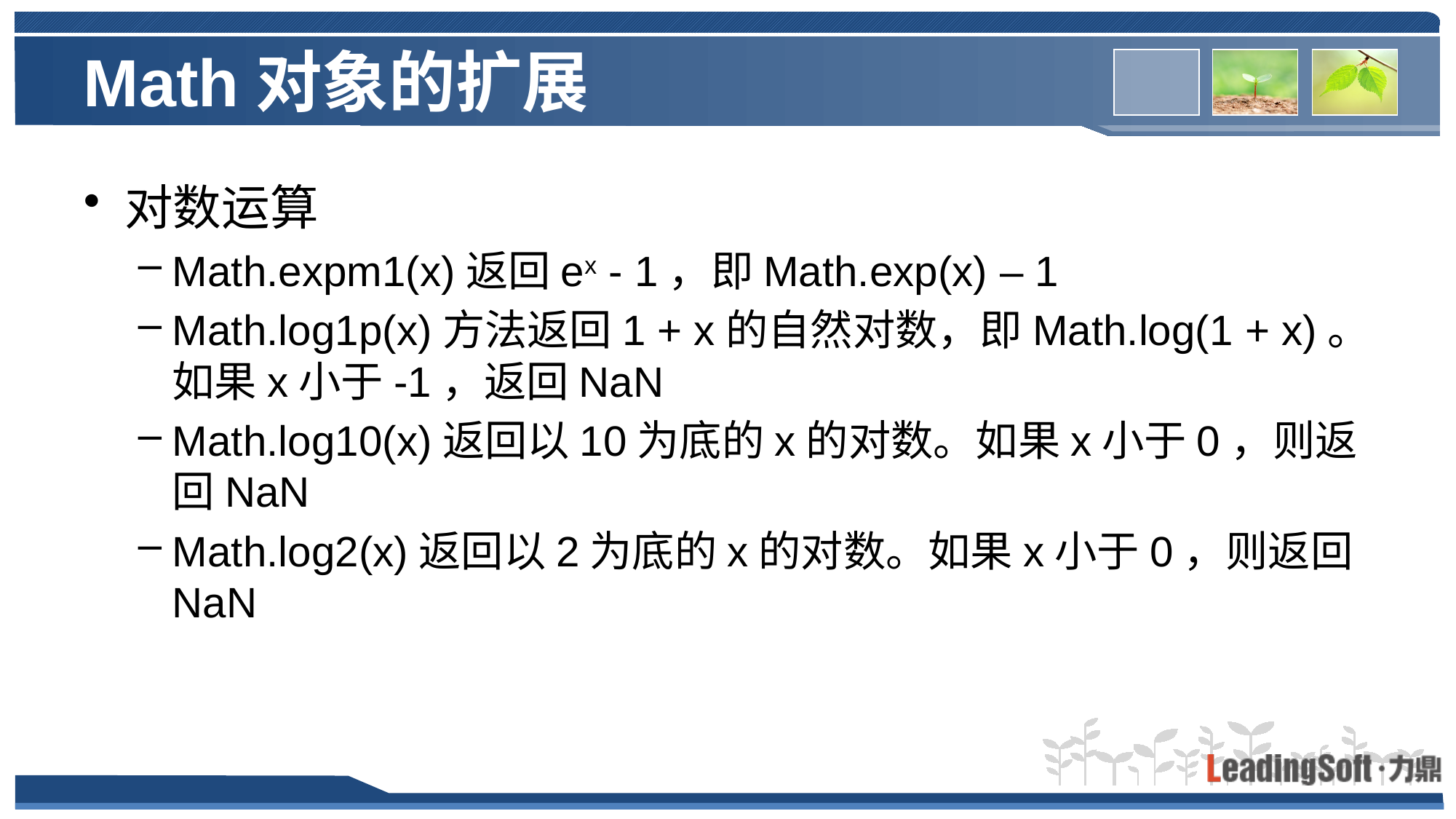

# Math对象的扩展
对数运算
Math.expm1(x)返回ex - 1，即Math.exp(x) – 1
Math.log1p(x)方法返回1 + x的自然对数，即Math.log(1 + x)。如果x小于-1，返回NaN
Math.log10(x)返回以10为底的x的对数。如果x小于0，则返回NaN
Math.log2(x)返回以2为底的x的对数。如果x小于0，则返回NaN